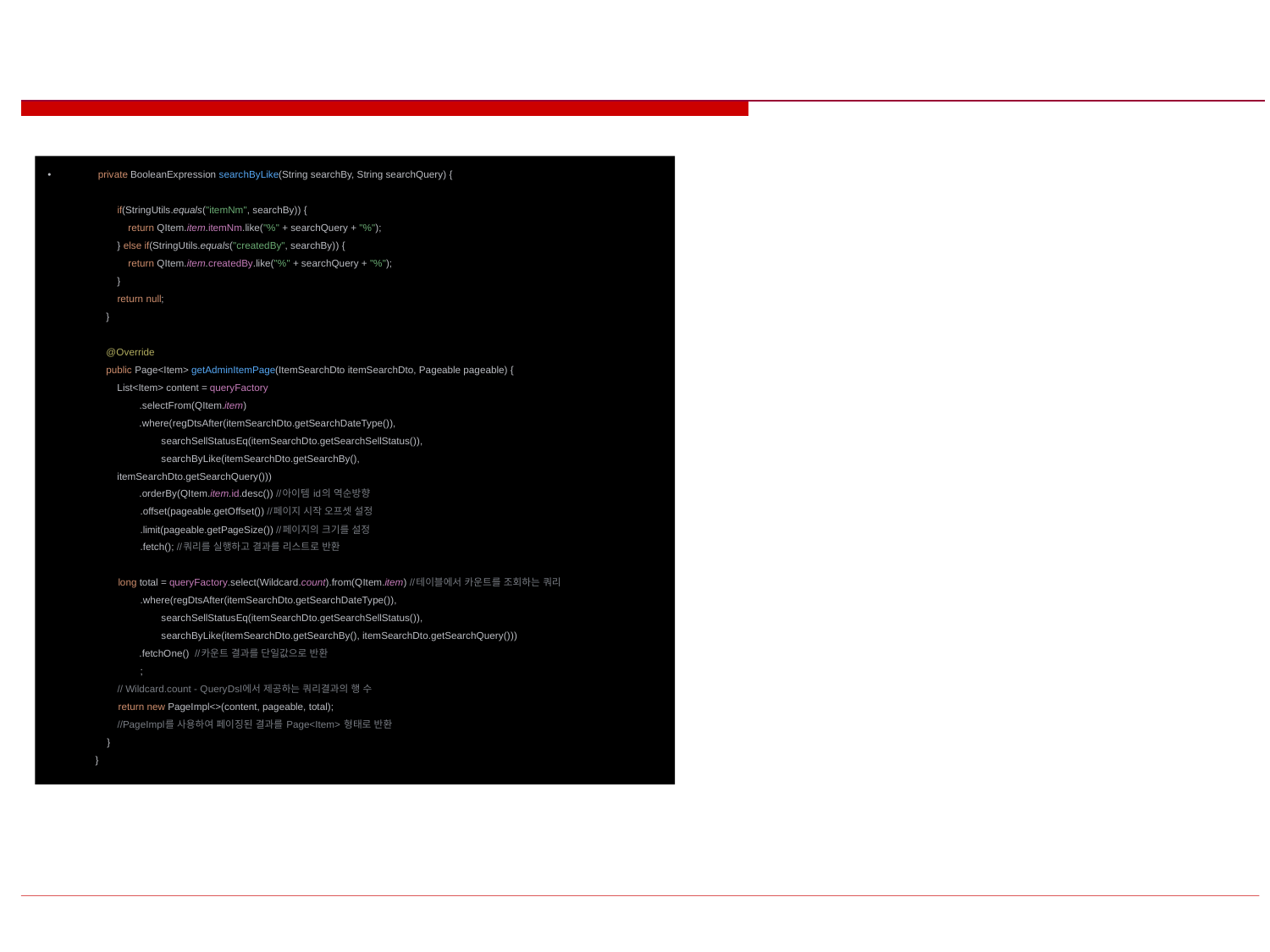

#
 private BooleanExpression searchByLike(String searchBy, String searchQuery) {
        if(StringUtils.equals("itemNm", searchBy)) {
            return QItem.item.itemNm.like("%" + searchQuery + "%");
        } else if(StringUtils.equals("createdBy", searchBy)) {
            return QItem.item.createdBy.like("%" + searchQuery + "%");
        }
        return null;
    }
    @Override
    public Page<Item> getAdminItemPage(ItemSearchDto itemSearchDto, Pageable pageable) {
        List<Item> content = queryFactory
                .selectFrom(QItem.item)
                .where(regDtsAfter(itemSearchDto.getSearchDateType()),
                        searchSellStatusEq(itemSearchDto.getSearchSellStatus()),
                        searchByLike(itemSearchDto.getSearchBy(),
        itemSearchDto.getSearchQuery()))
                .orderBy(QItem.item.id.desc()) //아이템 id의 역순방향
                .offset(pageable.getOffset()) //페이지 시작 오프셋 설정
                .limit(pageable.getPageSize()) //페이지의 크기를 설정
                .fetch(); //쿼리를 실행하고 결과를 리스트로 반환
        long total = queryFactory.select(Wildcard.count).from(QItem.item) //테이블에서 카운트를 조회하는 쿼리
                .where(regDtsAfter(itemSearchDto.getSearchDateType()),
                        searchSellStatusEq(itemSearchDto.getSearchSellStatus()),
                        searchByLike(itemSearchDto.getSearchBy(), itemSearchDto.getSearchQuery()))
                .fetchOne()  //카운트 결과를 단일값으로 반환
                ;
        // Wildcard.count - QueryDsl에서 제공하는 쿼리결과의 행 수
        return new PageImpl<>(content, pageable, total);
        //PageImpl를 사용하여 페이징된 결과를 Page<Item> 형태로 반환
    }
}